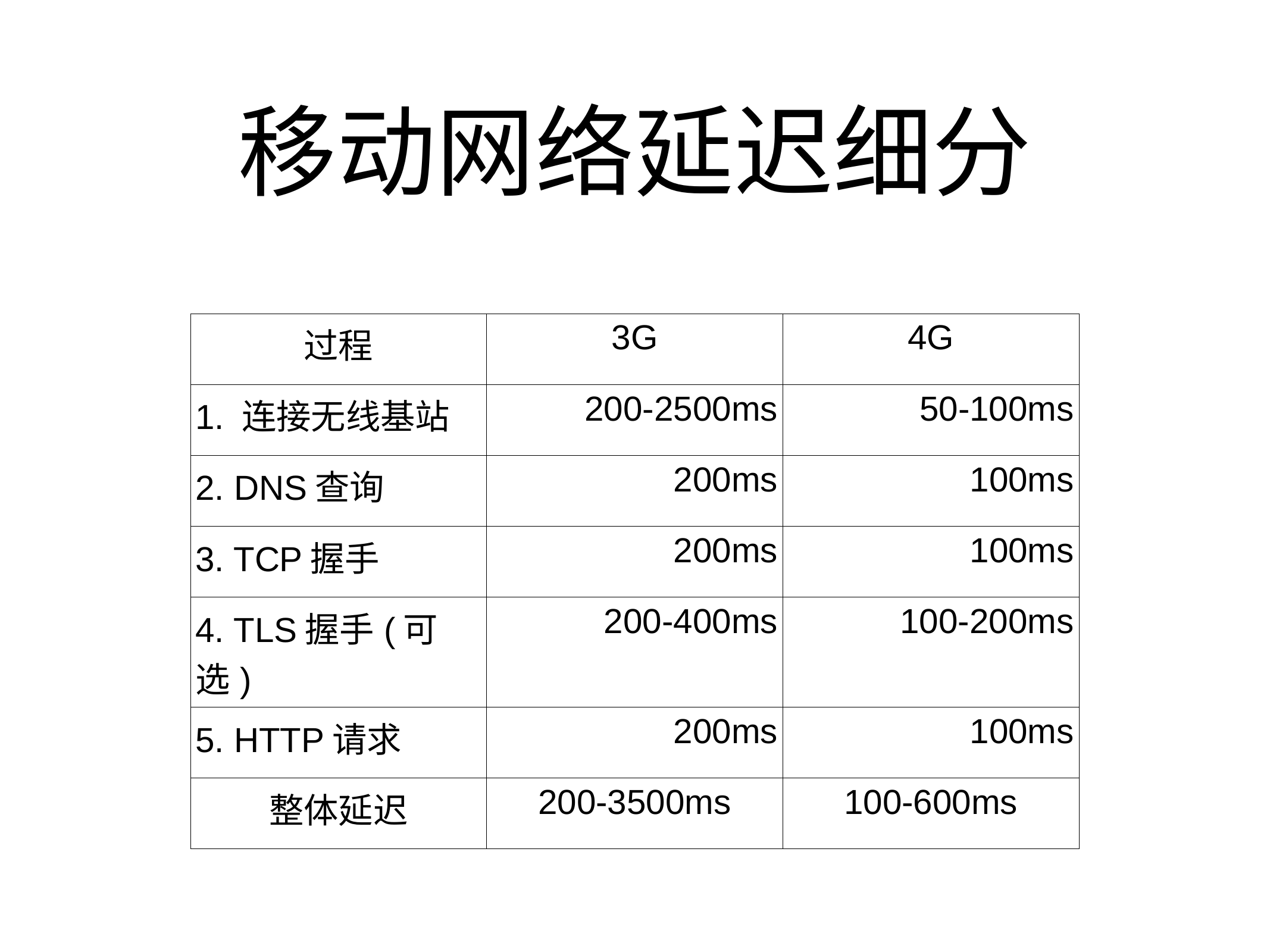

# 移动网络延迟细分
| 过程 | 3G | 4G |
| --- | --- | --- |
| 1. 连接无线基站 | 200-2500ms | 50-100ms |
| 2. DNS查询 | 200ms | 100ms |
| 3. TCP握手 | 200ms | 100ms |
| 4. TLS握手(可选) | 200-400ms | 100-200ms |
| 5. HTTP请求 | 200ms | 100ms |
| 整体延迟 | 200-3500ms | 100-600ms |